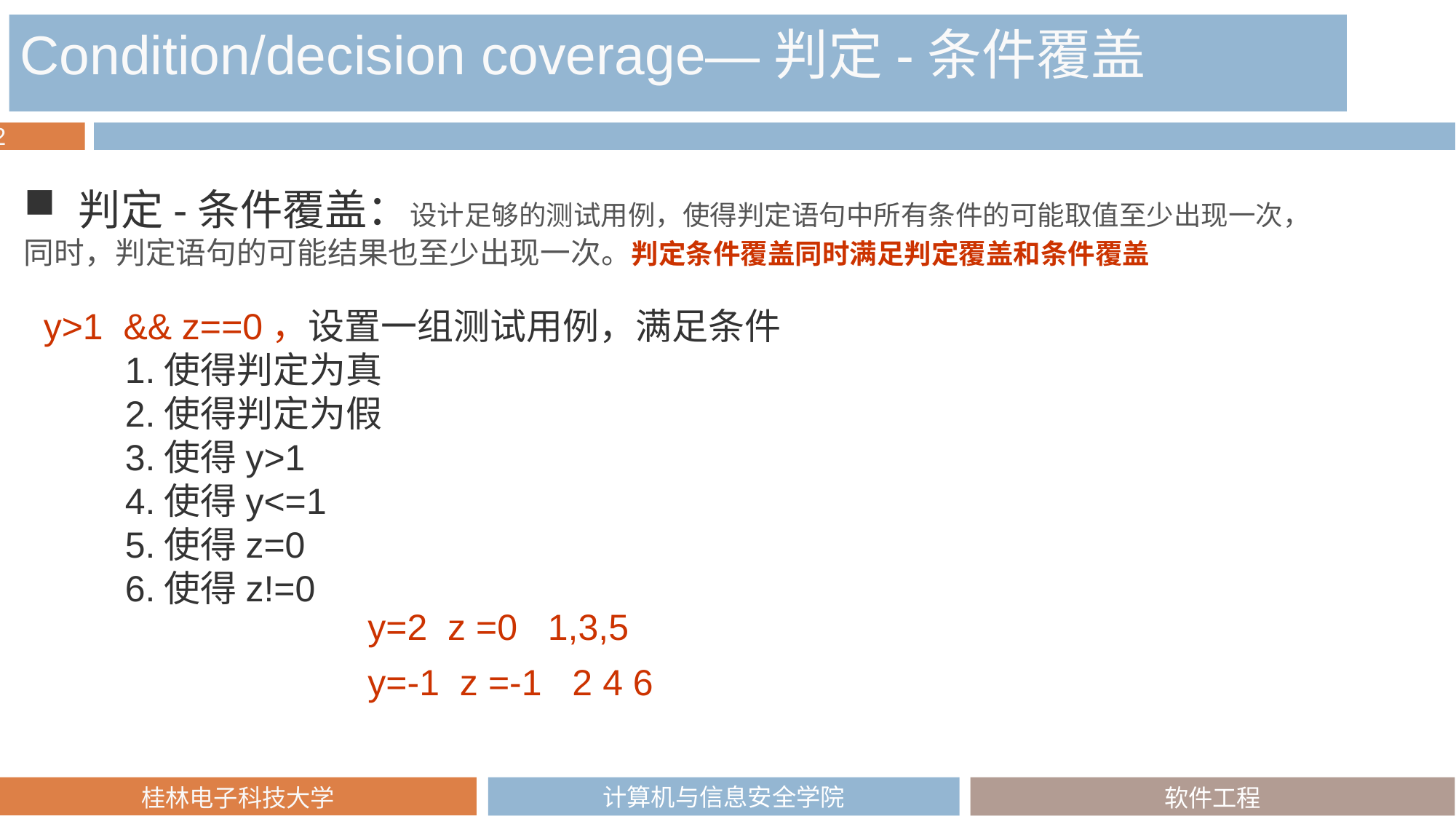

Condition/decision coverage—判定-条件覆盖
判定-条件覆盖：设计足够的测试用例，使得判定语句中所有条件的可能取值至少出现一次，
同时，判定语句的可能结果也至少出现一次。判定条件覆盖同时满足判定覆盖和条件覆盖
y>1  && z==0，设置一组测试用例，满足条件
　　1.使得判定为真
　　2.使得判定为假
　　3.使得y>1
　　4.使得y<=1
　　5.使得z=0
　　6.使得z!=0
y=2  z =0   1,3,5
y=-1  z =-1   2 4 6